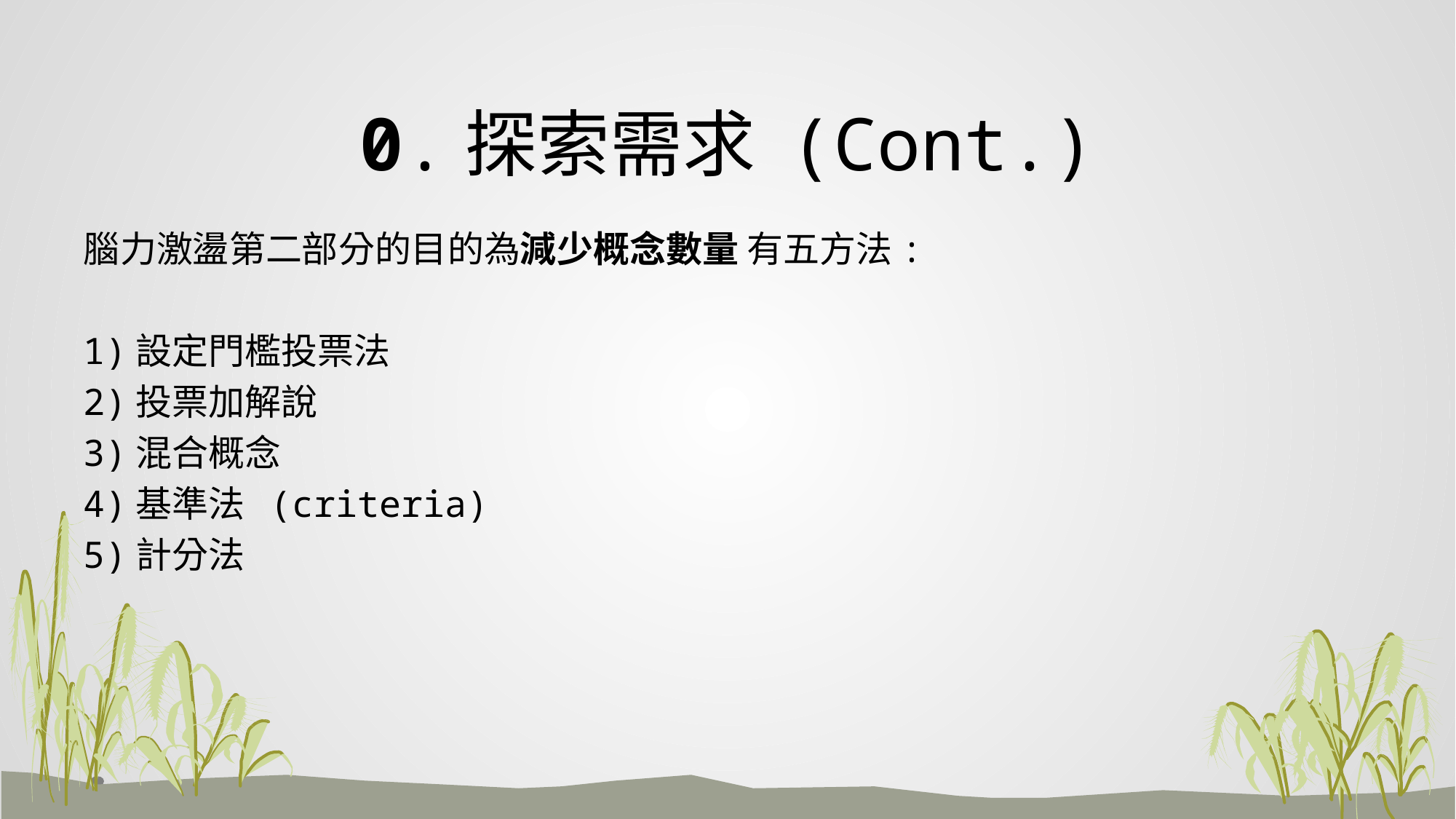

# 0.探索需求 (Cont.)
腦力激盪第二部分的目的為減少概念數量 有五方法:

1)設定門檻投票法
2)投票加解說
3)混合概念
4)基準法  (criteria)
5)計分法